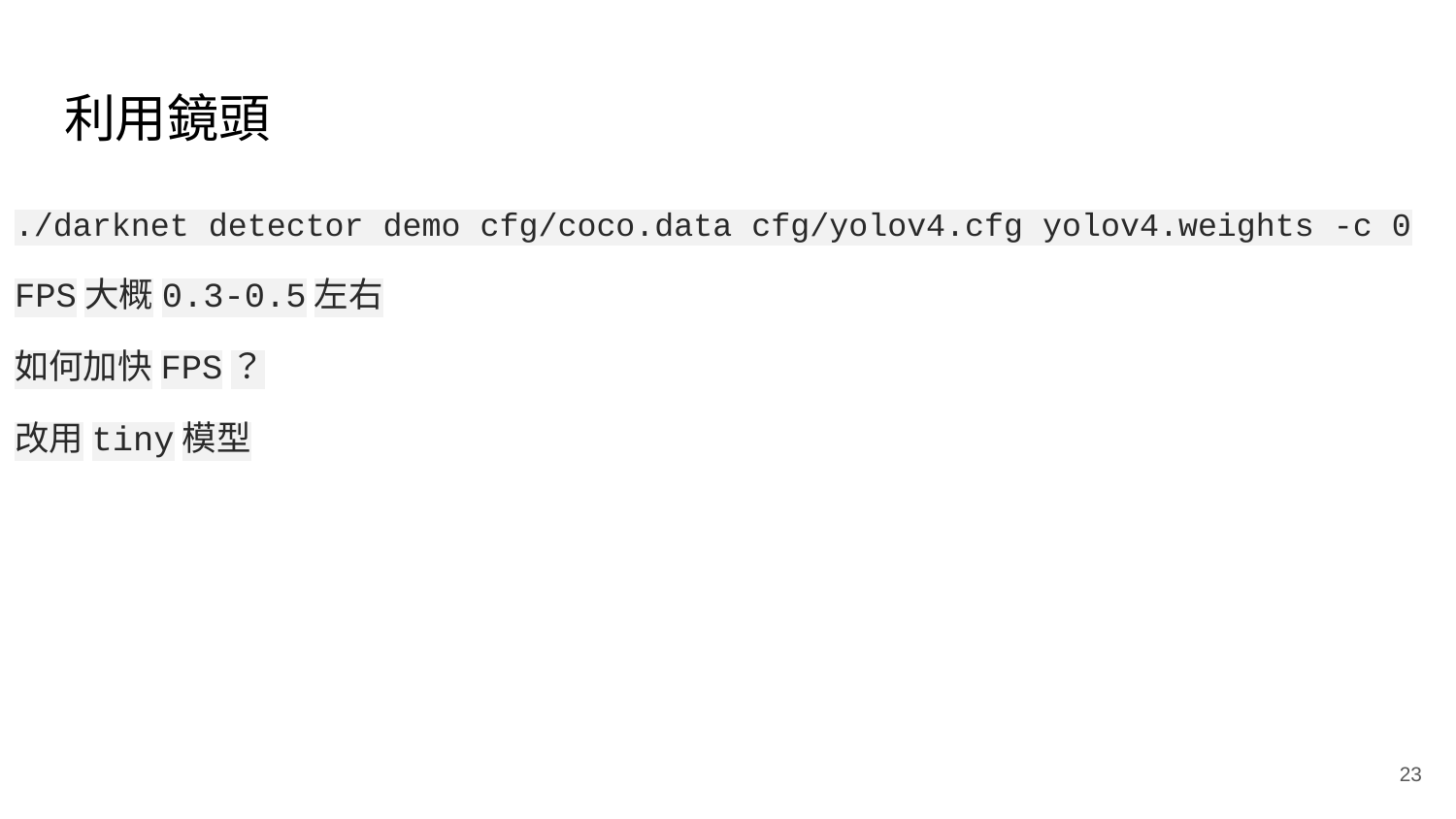

# 利用鏡頭
./darknet detector demo cfg/coco.data cfg/yolov4.cfg yolov4.weights -c 0
FPS大概0.3-0.5左右
如何加快FPS？
改用tiny模型

23